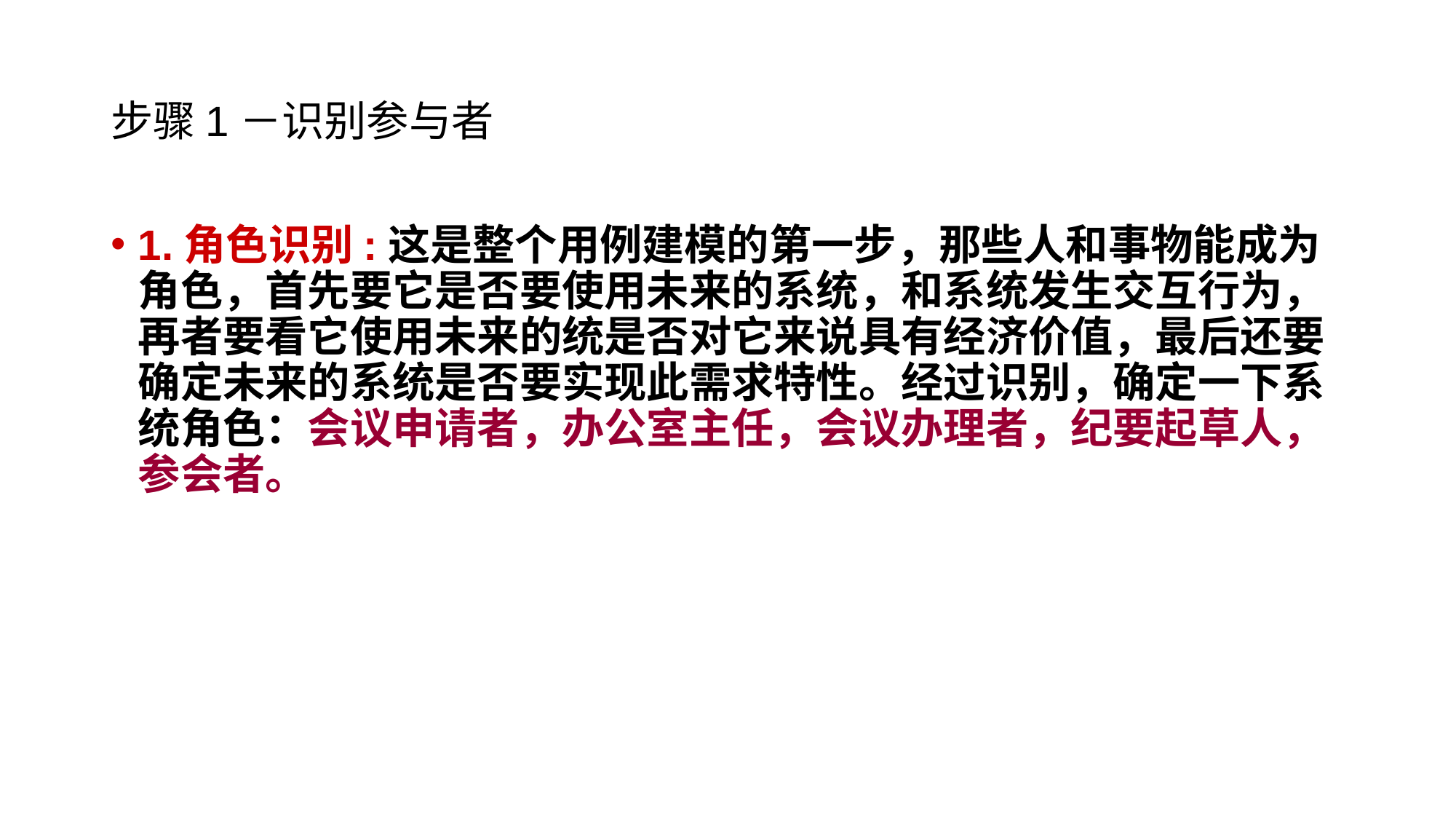

# 步骤1－识别参与者
1.角色识别:这是整个用例建模的第一步，那些人和事物能成为角色，首先要它是否要使用未来的系统，和系统发生交互行为，再者要看它使用未来的统是否对它来说具有经济价值，最后还要确定未来的系统是否要实现此需求特性。经过识别，确定一下系统角色：会议申请者，办公室主任，会议办理者，纪要起草人，参会者。